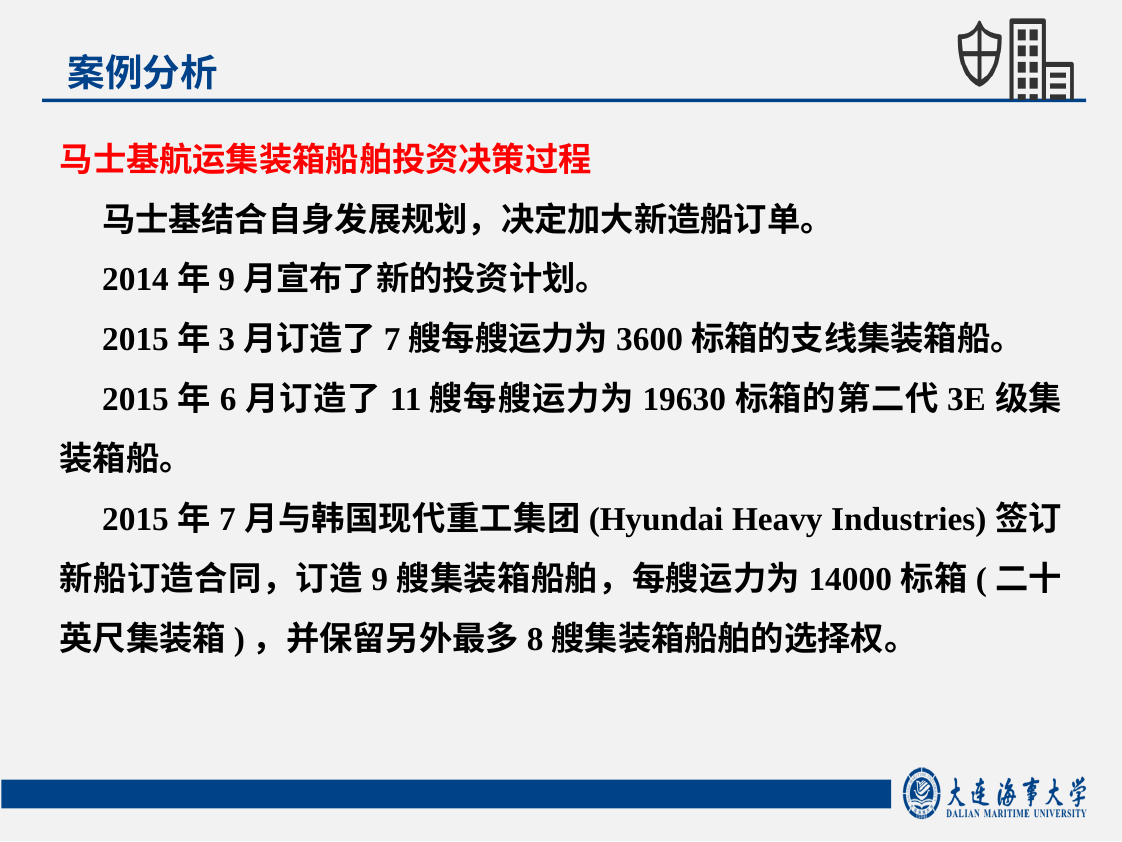

案例分析
马士基航运集装箱船舶投资决策过程
马士基结合自身发展规划，决定加大新造船订单。
2014年9月宣布了新的投资计划。
2015年3月订造了7艘每艘运力为3600标箱的支线集装箱船。
2015年6月订造了11艘每艘运力为19630标箱的第二代3E级集装箱船。
2015年7月与韩国现代重工集团(Hyundai Heavy Industries)签订新船订造合同，订造9艘集装箱船舶，每艘运力为14000标箱(二十英尺集装箱)，并保留另外最多8艘集装箱船舶的选择权。